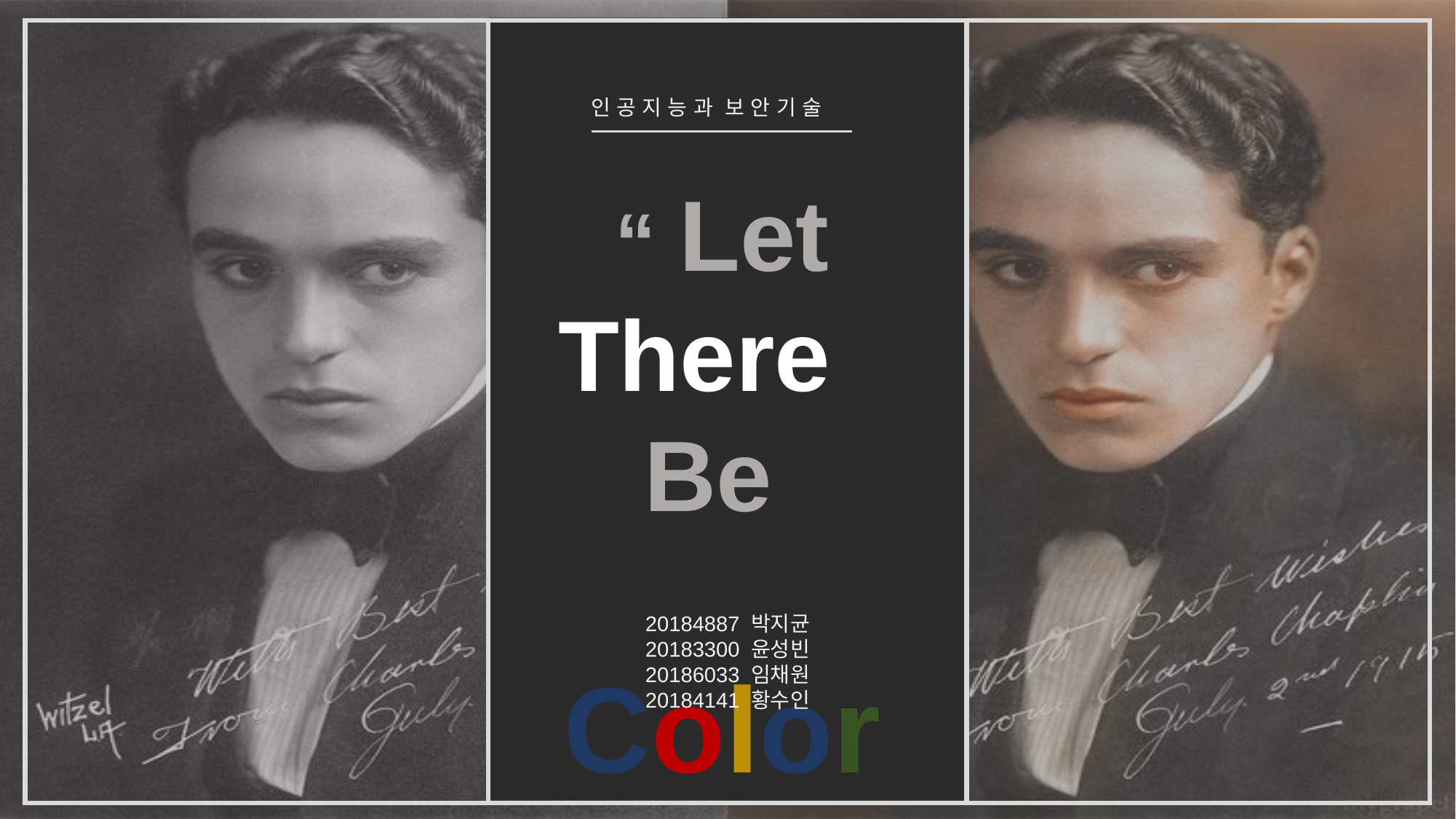

인 공 지 능 과  보 안 기 술
“ Let There    Be
  Color ”
20184887 박지균
20183300 윤성빈
20186033 임채원
20184141 황수인